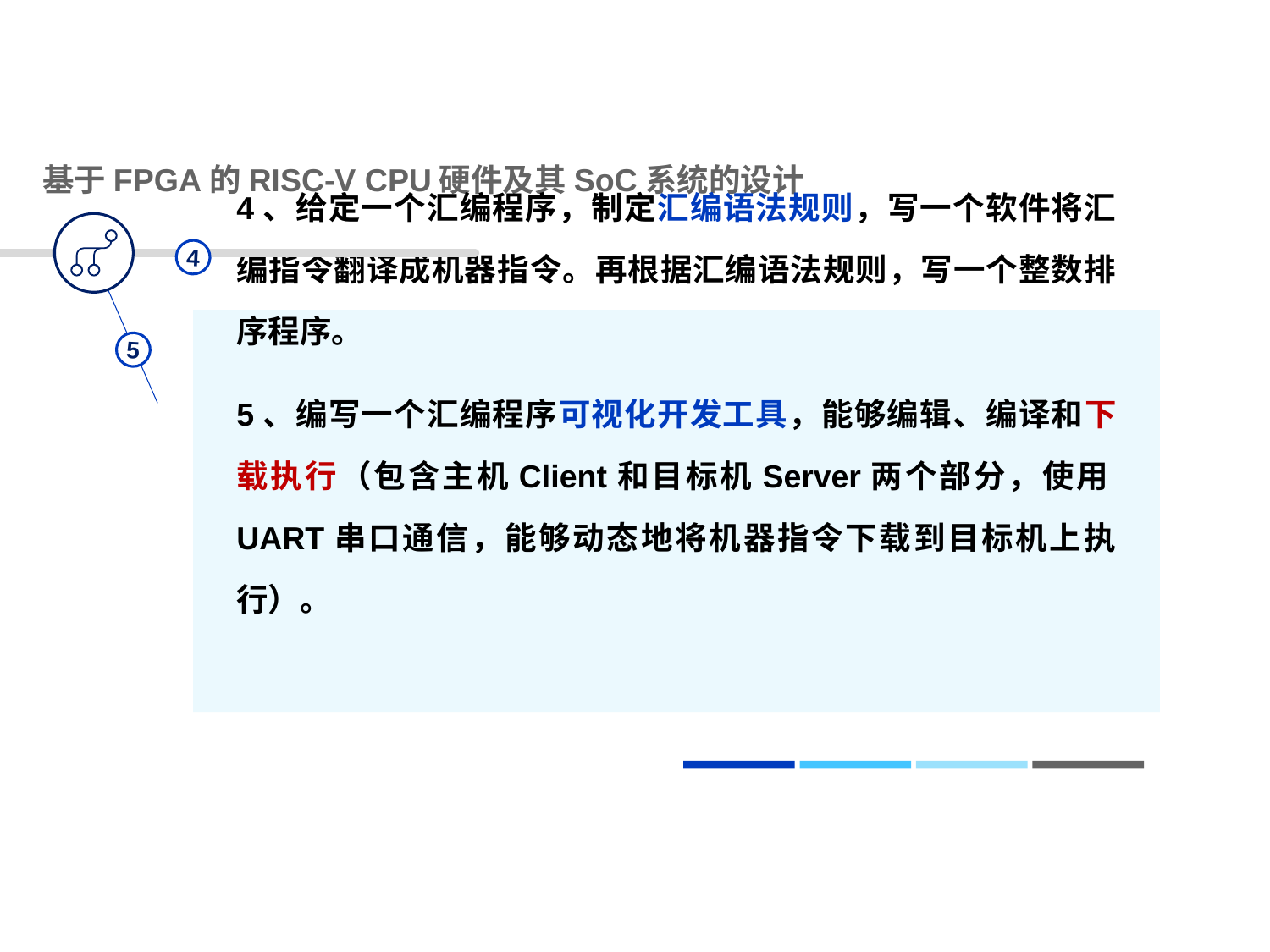

# 基于FPGA的RISC-V CPU硬件及其SoC系统的设计

4

5
4、给定一个汇编程序，制定汇编语法规则，写一个软件将汇编指令翻译成机器指令。再根据汇编语法规则，写一个整数排序程序。
5、编写一个汇编程序可视化开发工具，能够编辑、编译和下载执行（包含主机Client和目标机Server两个部分，使用UART串口通信，能够动态地将机器指令下载到目标机上执行）。

5